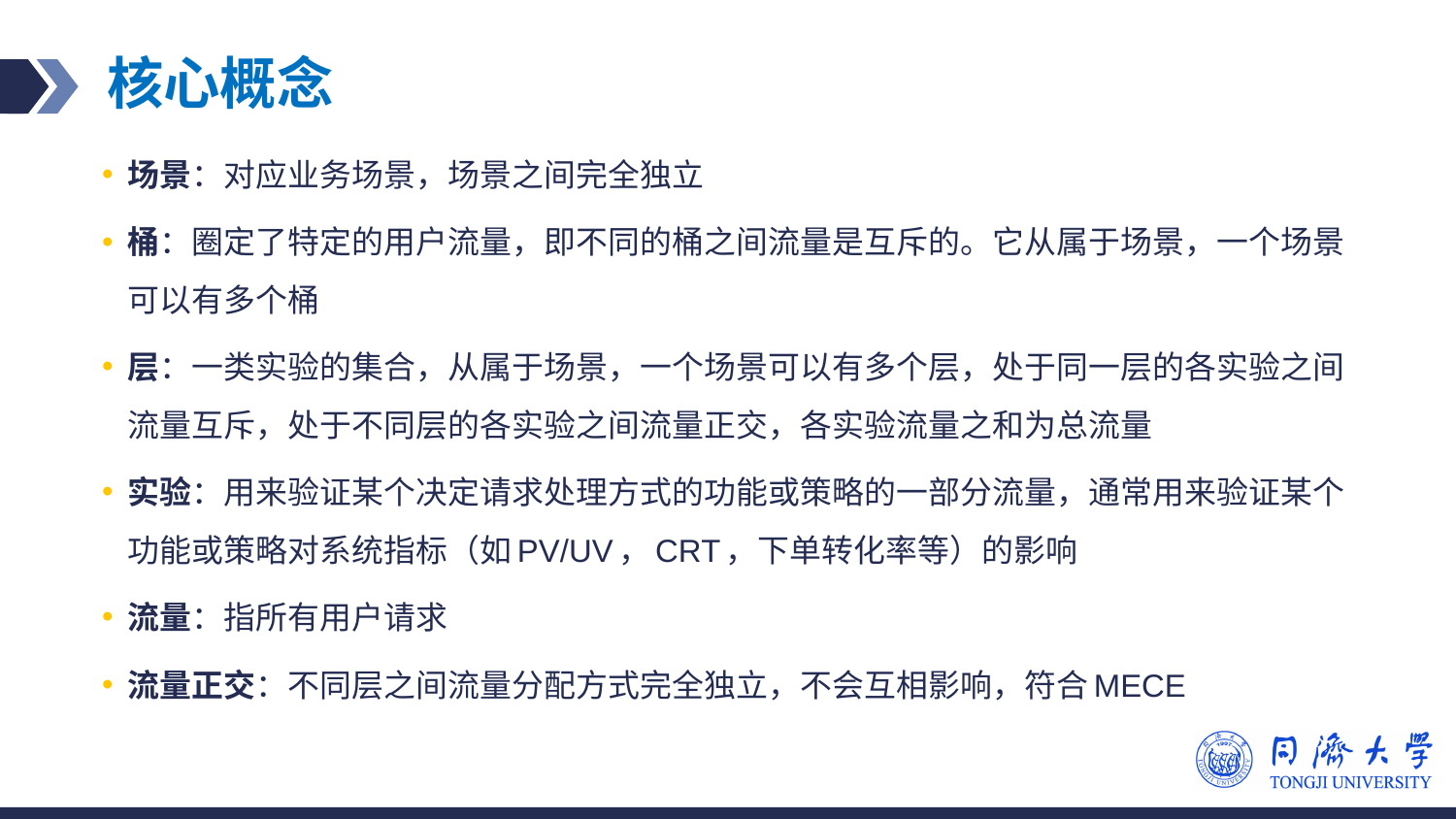

# 核心概念
场景：对应业务场景，场景之间完全独立
桶：圈定了特定的用户流量，即不同的桶之间流量是互斥的。它从属于场景，一个场景可以有多个桶
层：一类实验的集合，从属于场景，一个场景可以有多个层，处于同一层的各实验之间流量互斥，处于不同层的各实验之间流量正交，各实验流量之和为总流量
实验：用来验证某个决定请求处理方式的功能或策略的一部分流量，通常用来验证某个功能或策略对系统指标（如PV/UV，CRT，下单转化率等）的影响
流量：指所有用户请求
流量正交：不同层之间流量分配方式完全独立，不会互相影响，符合MECE